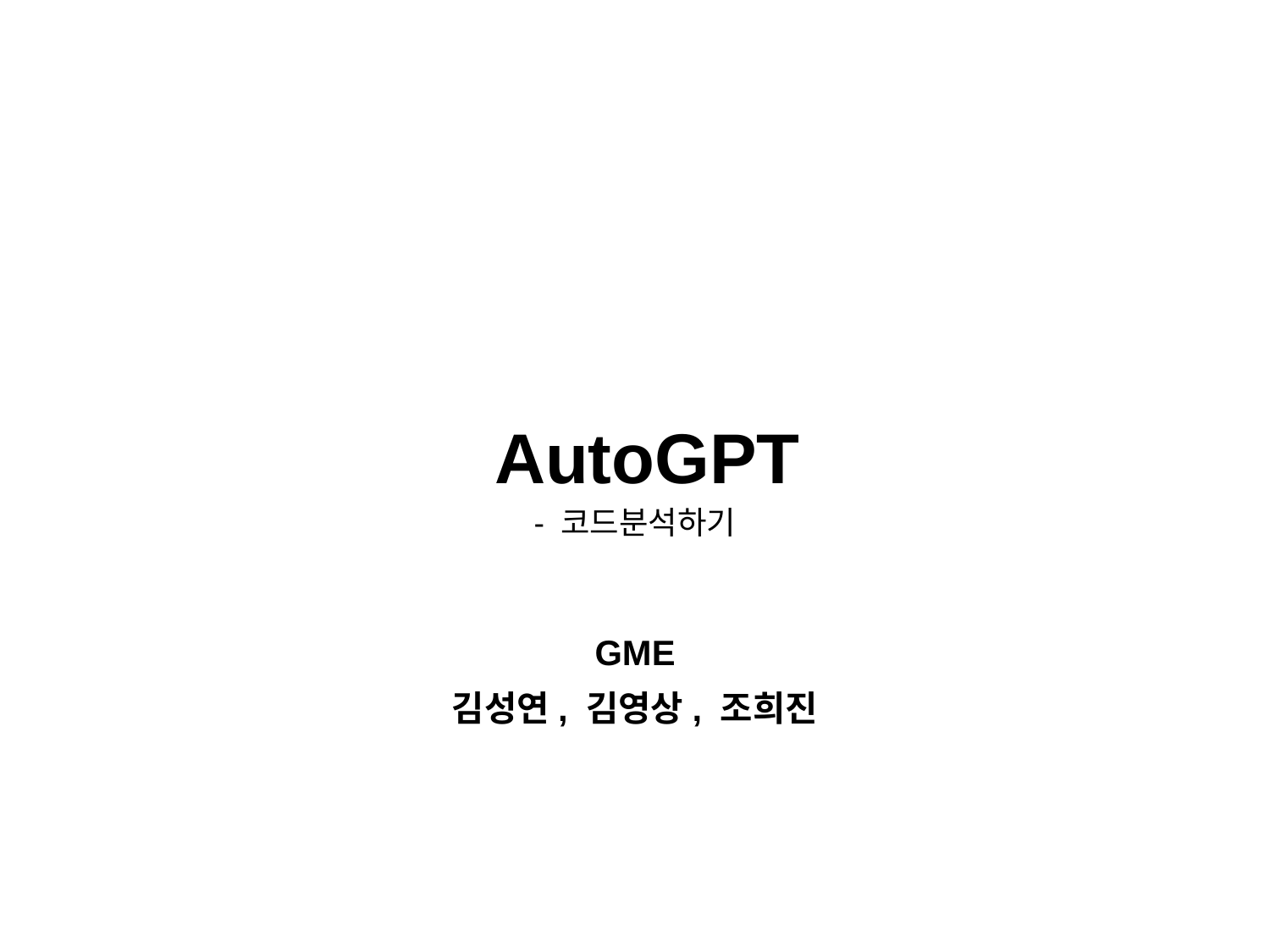

AutoGPT
- 코드분석하기
GME
김성연, 김영상, 조희진